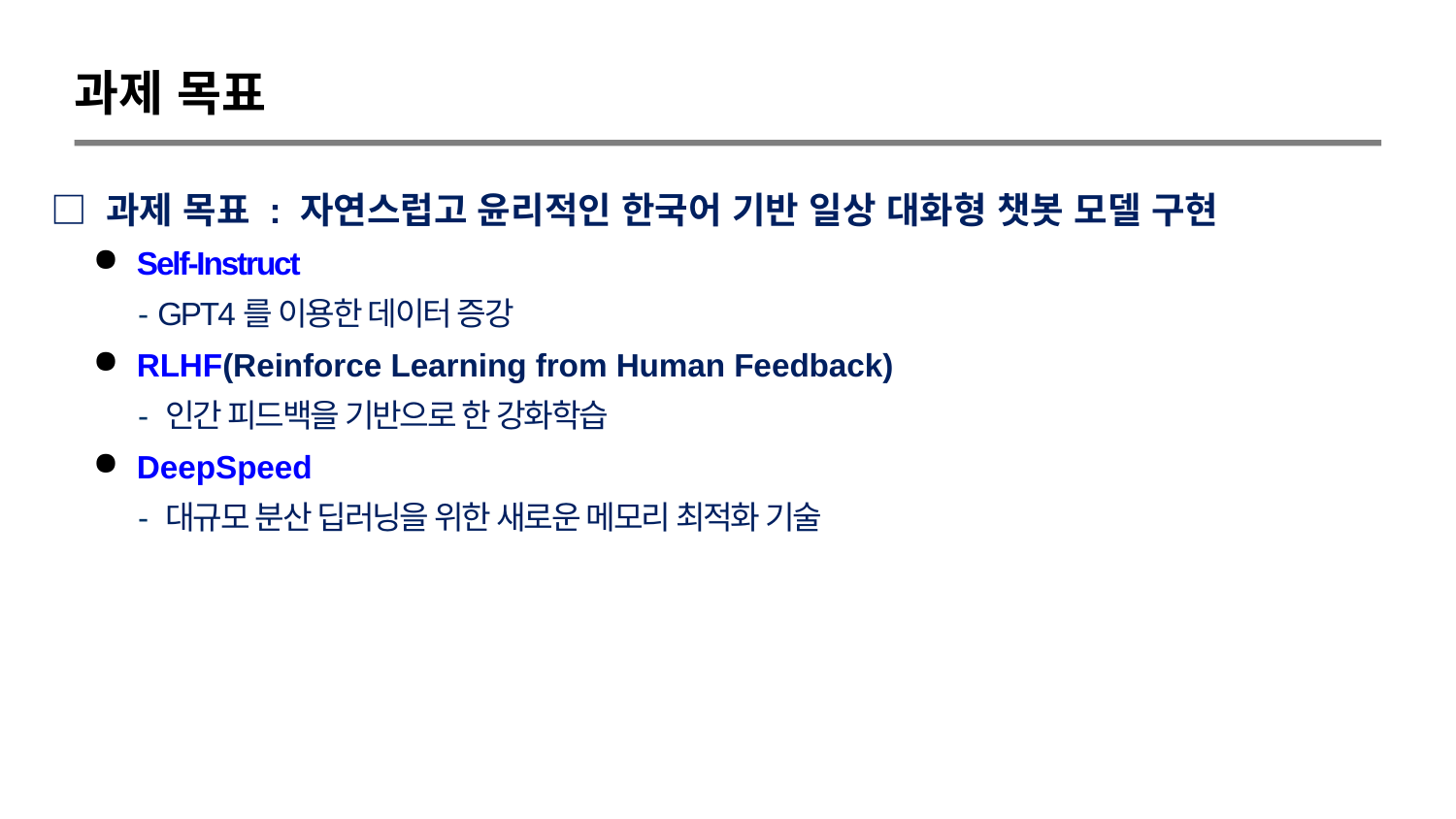

과제 목표
□ 과제 목표 : 자연스럽고 윤리적인 한국어 기반 일상 대화형 챗봇 모델 구현
Self-Instruct
     - GPT4를 이용한 데이터 증강
RLHF(Reinforce Learning from Human Feedback)
     - 인간 피드백을 기반으로 한 강화학습
DeepSpeed
     - 대규모 분산 딥러닝을 위한 새로운 메모리 최적화 기술